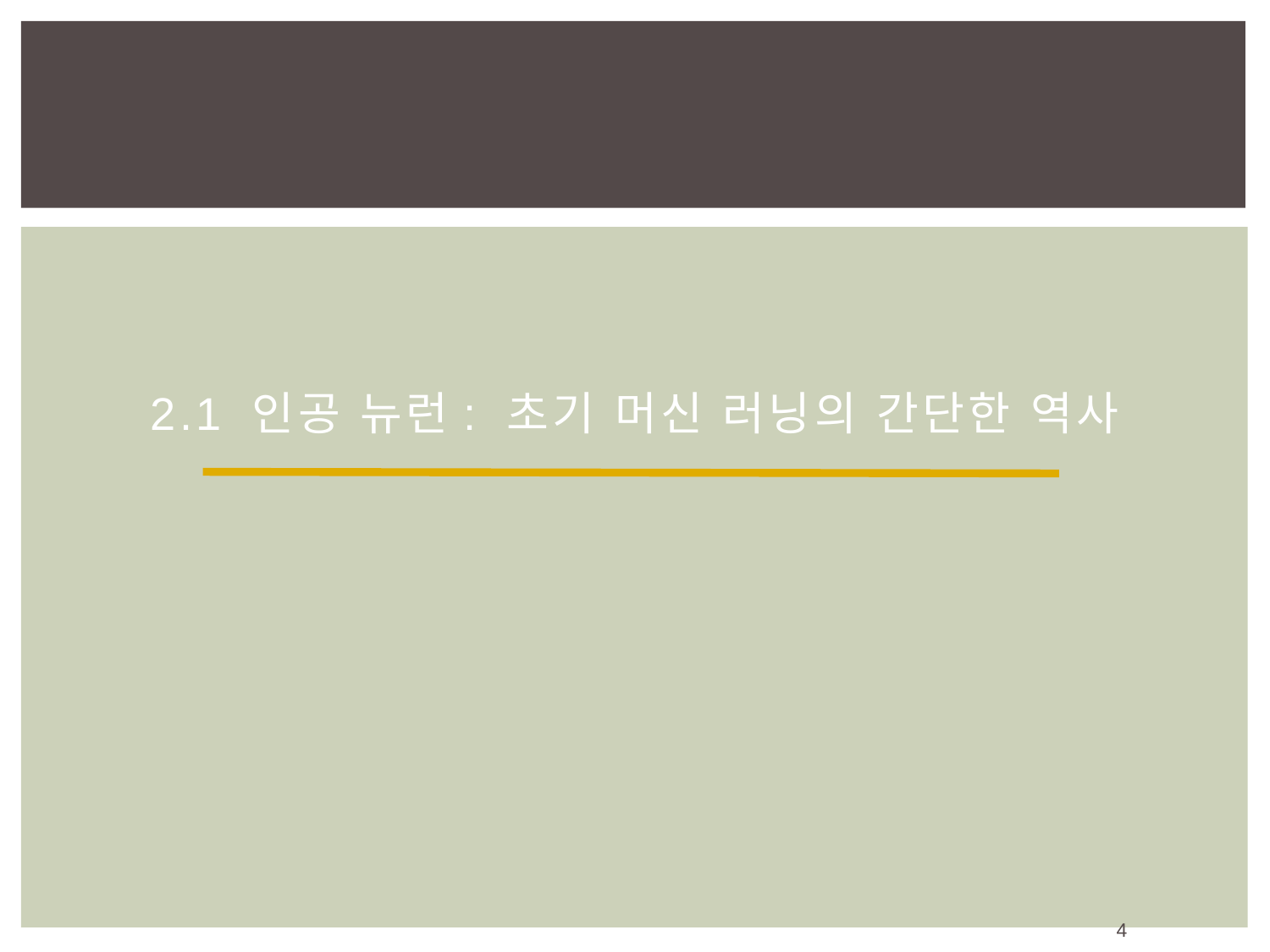

# 2.1 인공 뉴런: 초기 머신 러닝의 간단한 역사
4